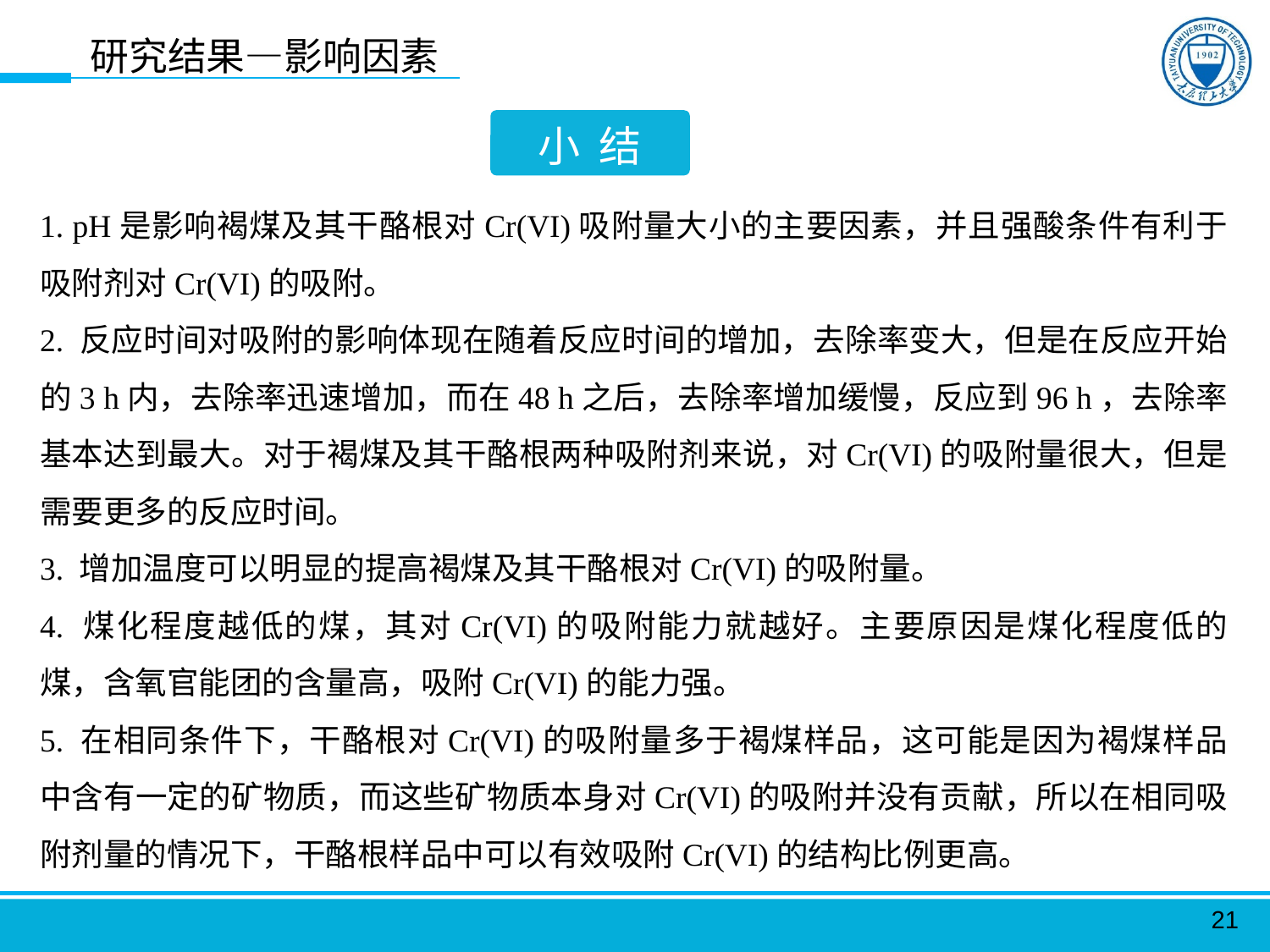

研究结果—影响因素

小  结
1. pH是影响褐煤及其干酪根对Cr(VI)吸附量大小的主要因素，并且强酸条件有利于吸附剂对Cr(VI)的吸附。
2. 反应时间对吸附的影响体现在随着反应时间的增加，去除率变大，但是在反应开始的3 h内，去除率迅速增加，而在48 h之后，去除率增加缓慢，反应到96 h，去除率基本达到最大。对于褐煤及其干酪根两种吸附剂来说，对Cr(VI)的吸附量很大，但是需要更多的反应时间。
3. 增加温度可以明显的提高褐煤及其干酪根对Cr(VI)的吸附量。
4. 煤化程度越低的煤，其对Cr(VI)的吸附能力就越好。主要原因是煤化程度低的煤，含氧官能团的含量高，吸附Cr(VI)的能力强。
5. 在相同条件下，干酪根对Cr(VI)的吸附量多于褐煤样品，这可能是因为褐煤样品中含有一定的矿物质，而这些矿物质本身对Cr(VI)的吸附并没有贡献，所以在相同吸附剂量的情况下，干酪根样品中可以有效吸附Cr(VI)的结构比例更高。
21